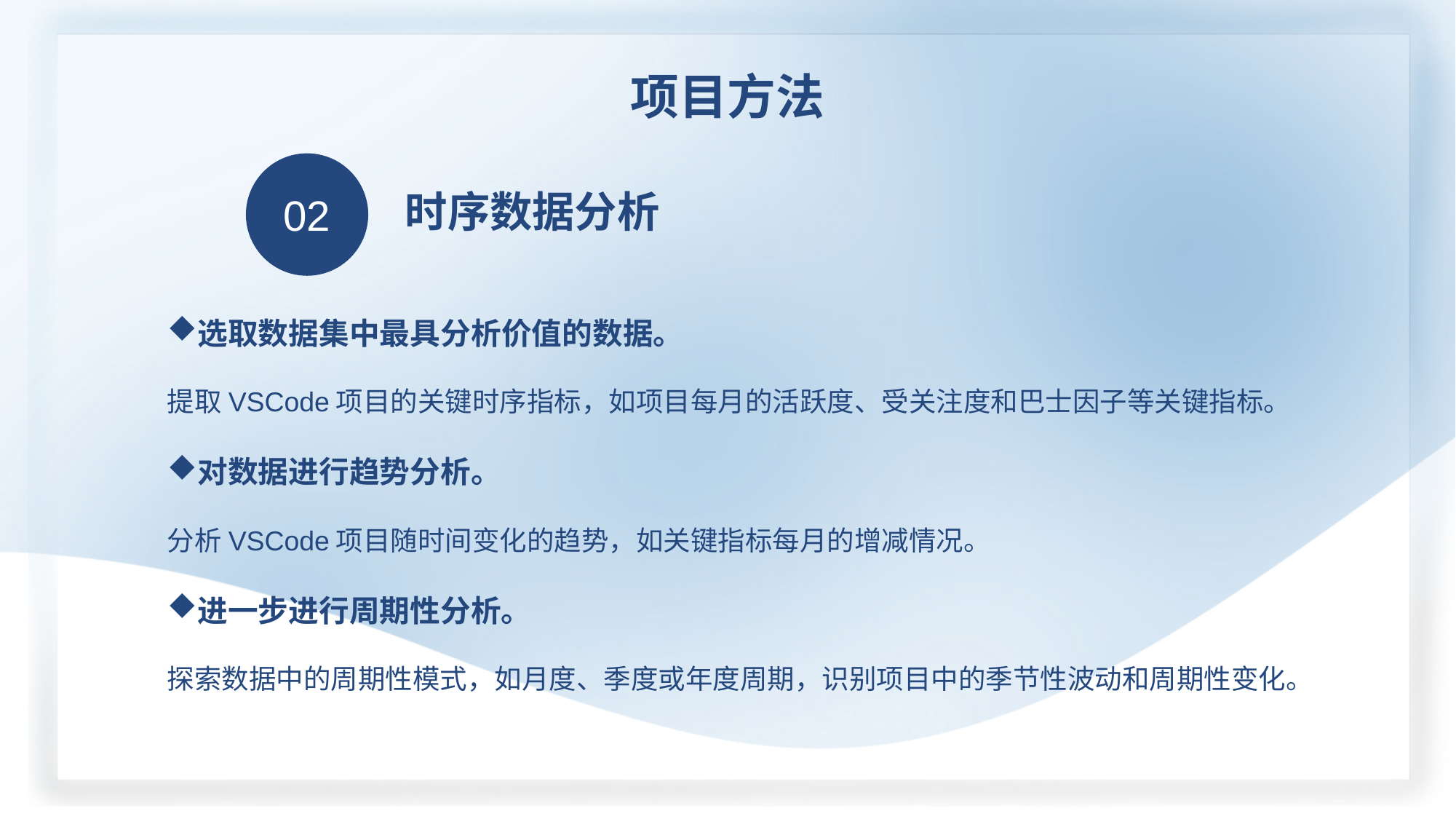

项目方法
02
时序数据分析
选取数据集中最具分析价值的数据。
提取VSCode项目的关键时序指标，如项目每月的活跃度、受关注度和巴士因子等关键指标。
对数据进行趋势分析。
分析VSCode项目随时间变化的趋势，如关键指标每月的增减情况。
进一步进行周期性分析。
探索数据中的周期性模式，如月度、季度或年度周期，识别项目中的季节性波动和周期性变化。